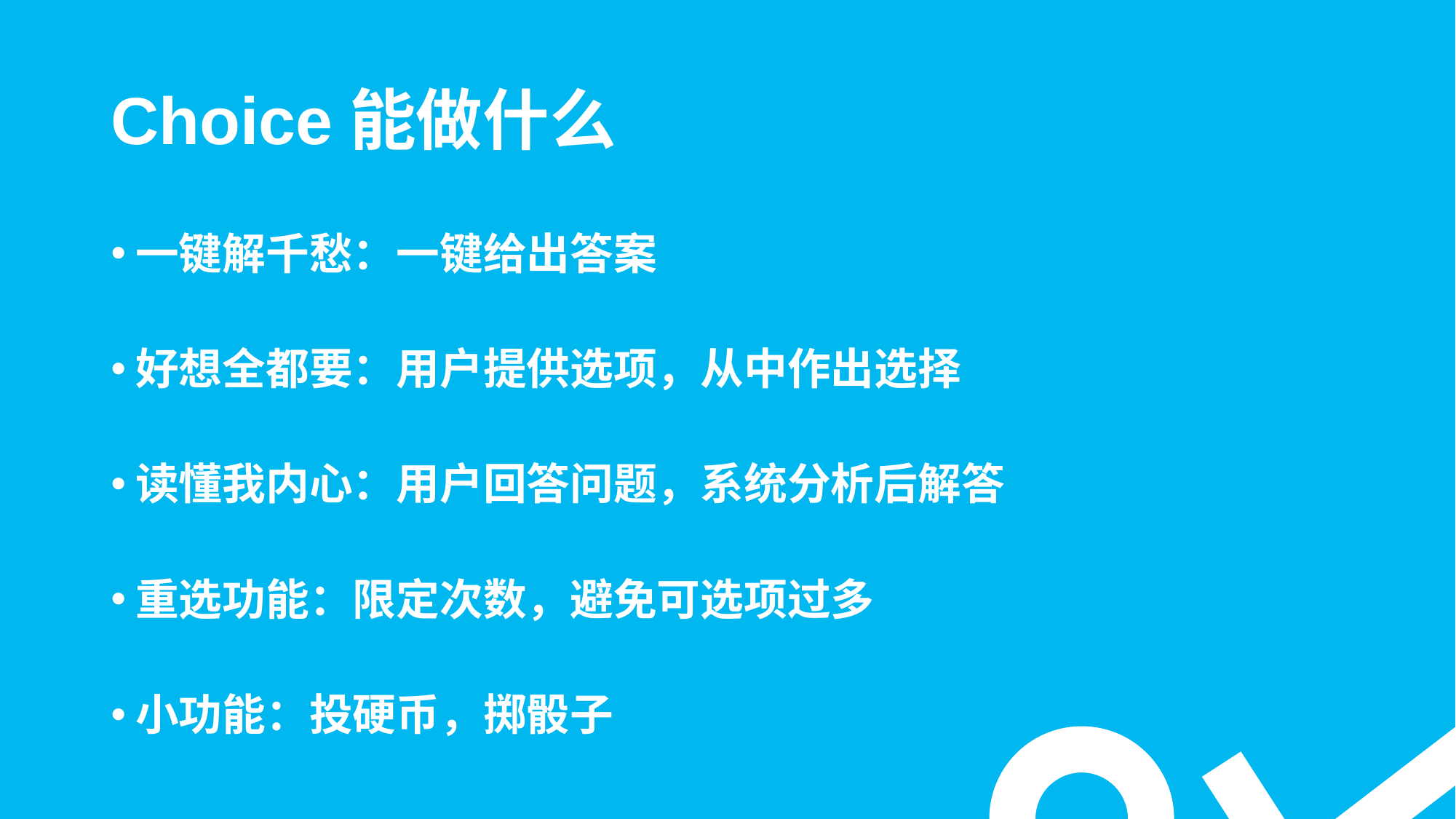

# Choice能做什么

一键解千愁：一键给出答案

好想全都要：用户提供选项，从中作出选择

读懂我内心：用户回答问题，系统分析后解答

重选功能：限定次数，避免可选项过多

小功能：投硬币，掷骰子